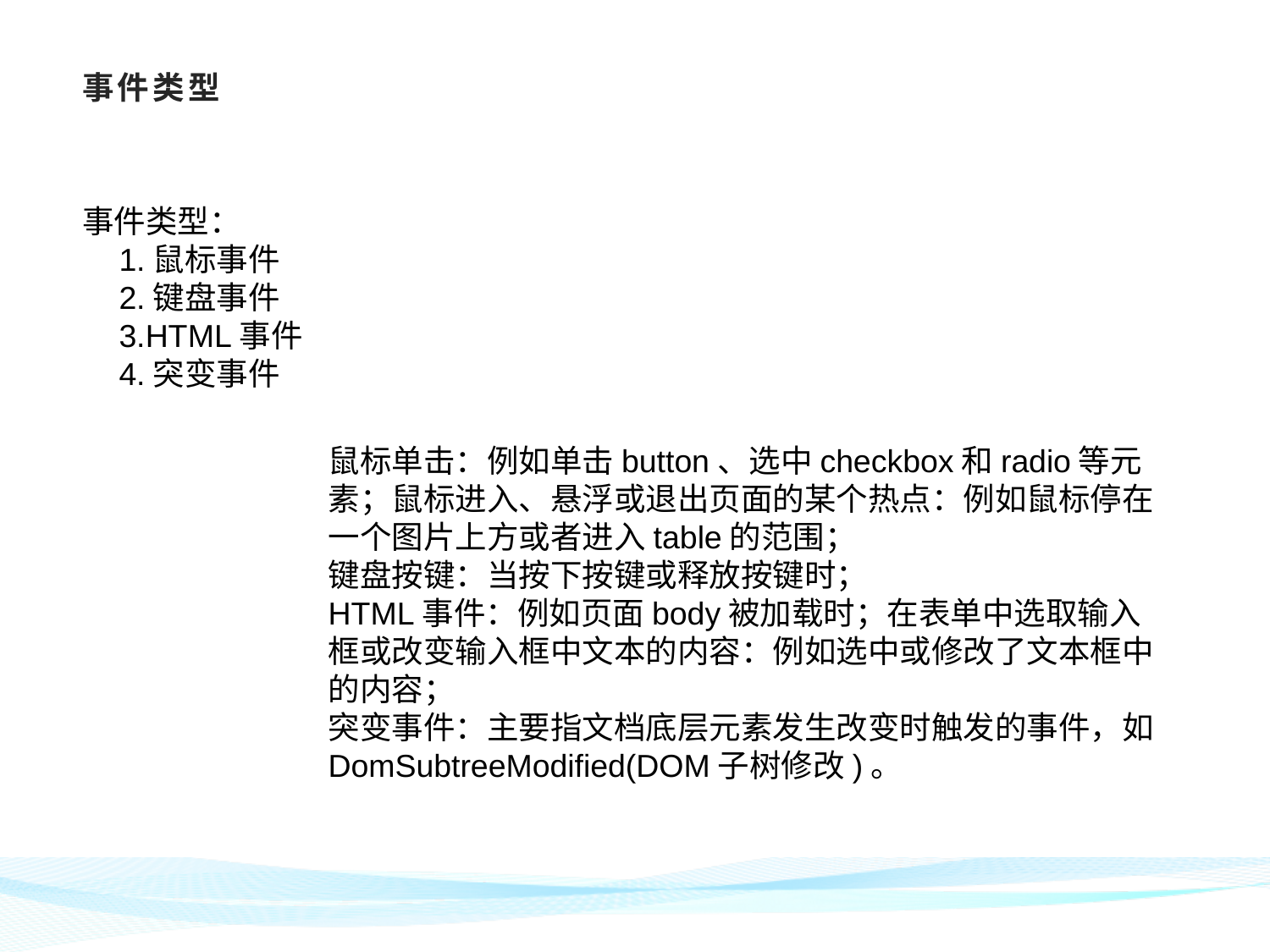

# 事件类型
事件类型：
1.鼠标事件
2.键盘事件
3.HTML事件
4.突变事件
鼠标单击：例如单击button、选中checkbox和radio等元素；鼠标进入、悬浮或退出页面的某个热点：例如鼠标停在一个图片上方或者进入table的范围；
键盘按键：当按下按键或释放按键时；
HTML事件：例如页面body被加载时；在表单中选取输入框或改变输入框中文本的内容：例如选中或修改了文本框中的内容；
突变事件：主要指文档底层元素发生改变时触发的事件，如DomSubtreeModified(DOM子树修改)。